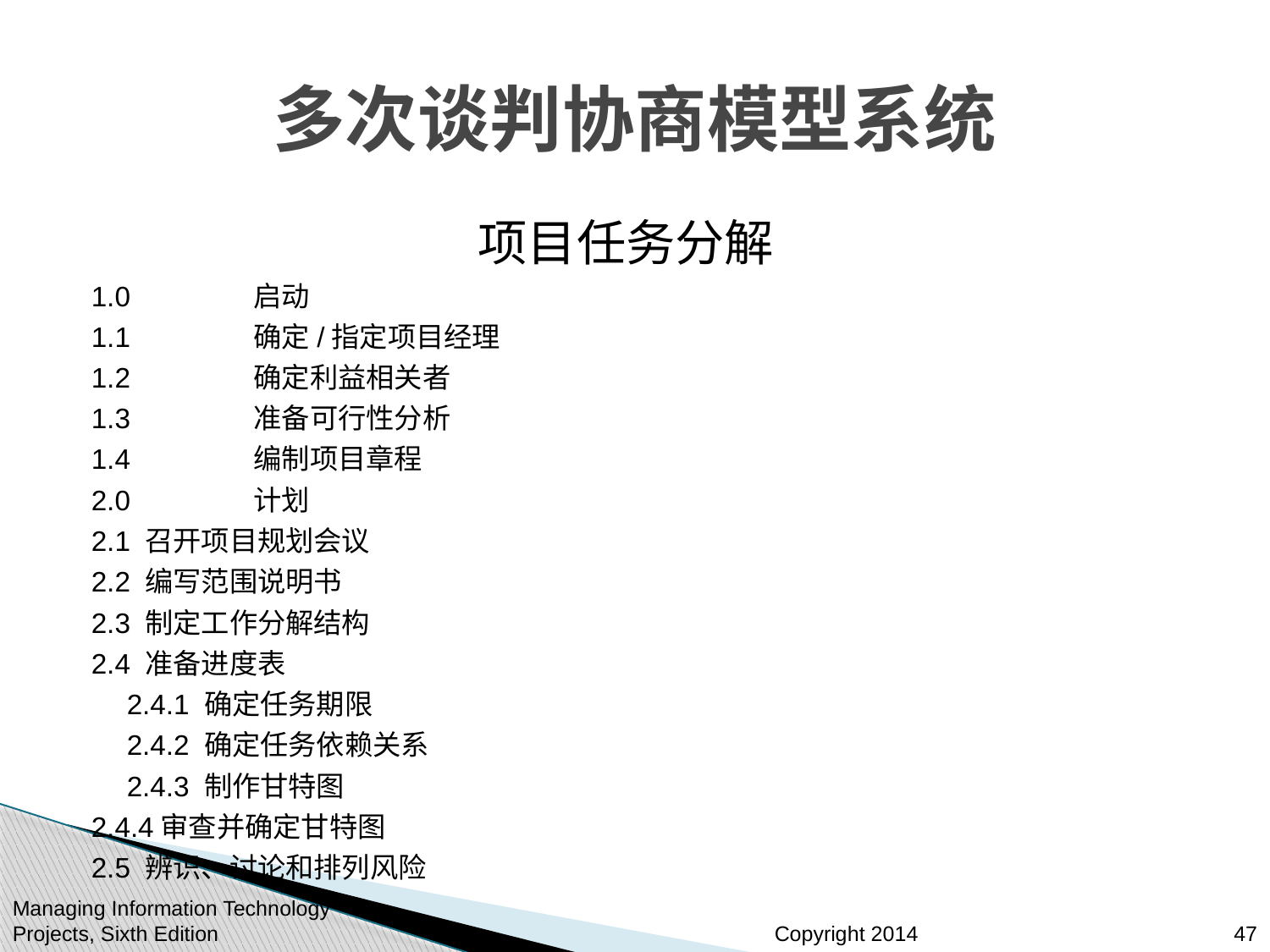

# 多次谈判协商模型系统
项目任务分解
1.0	启动
1.1	确定/指定项目经理
1.2	确定利益相关者
1.3	准备可行性分析
1.4	编制项目章程
2.0	计划
2.1 召开项目规划会议
2.2 编写范围说明书
2.3 制定工作分解结构
2.4 准备进度表
	2.4.1 确定任务期限
	2.4.2 确定任务依赖关系
	2.4.3 制作甘特图
2.4.4审查并确定甘特图
2.5 辨识、讨论和排列风险

Managing Information Technology Projects, Sixth Edition
47